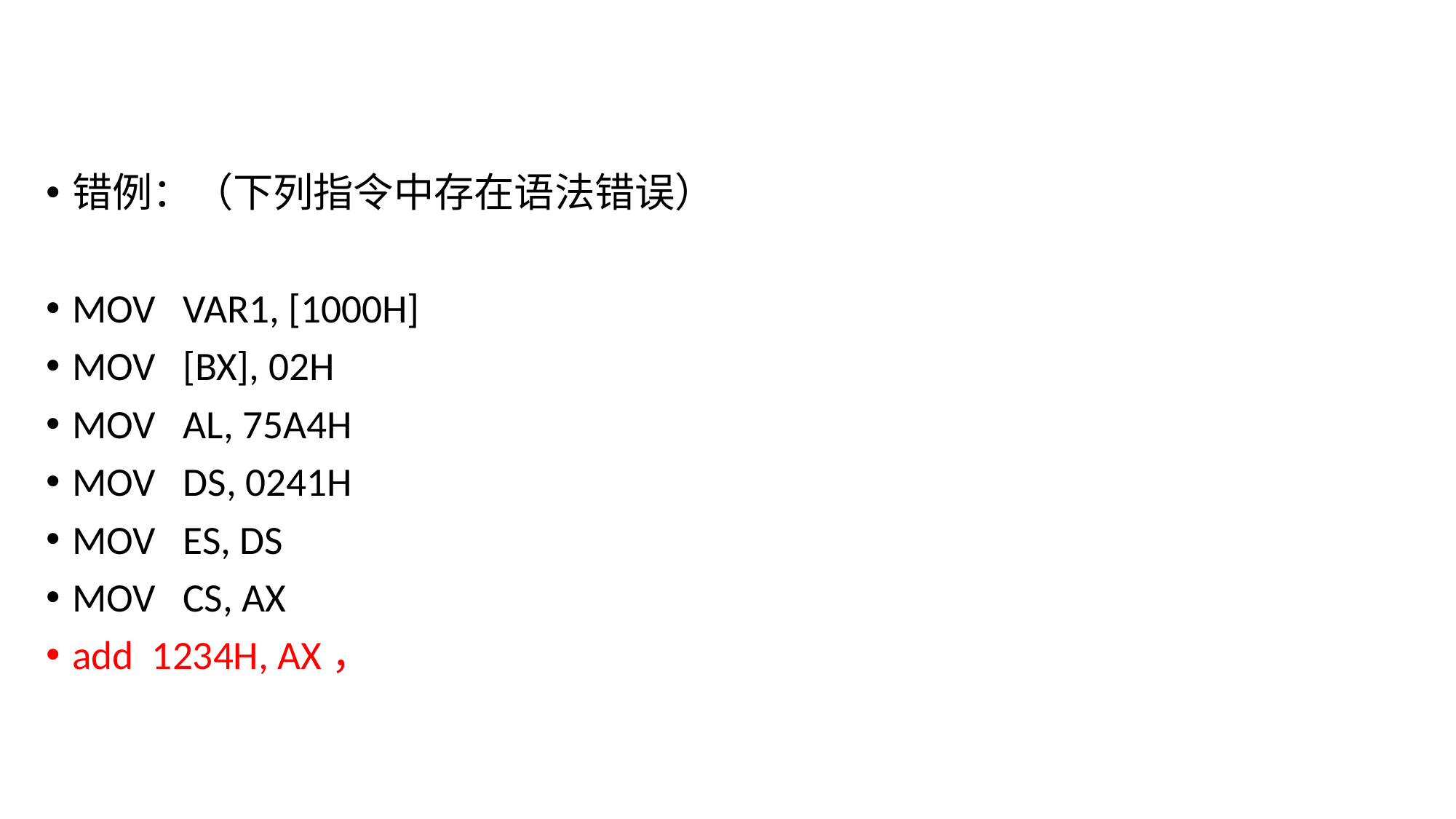

错例：（下列指令中存在语法错误）

MOV   VAR1, [1000H]
MOV   [BX], 02H
MOV   AL, 75A4H
MOV   DS, 0241H
MOV   ES, DS
MOV   CS, AX
add  1234H, AX，